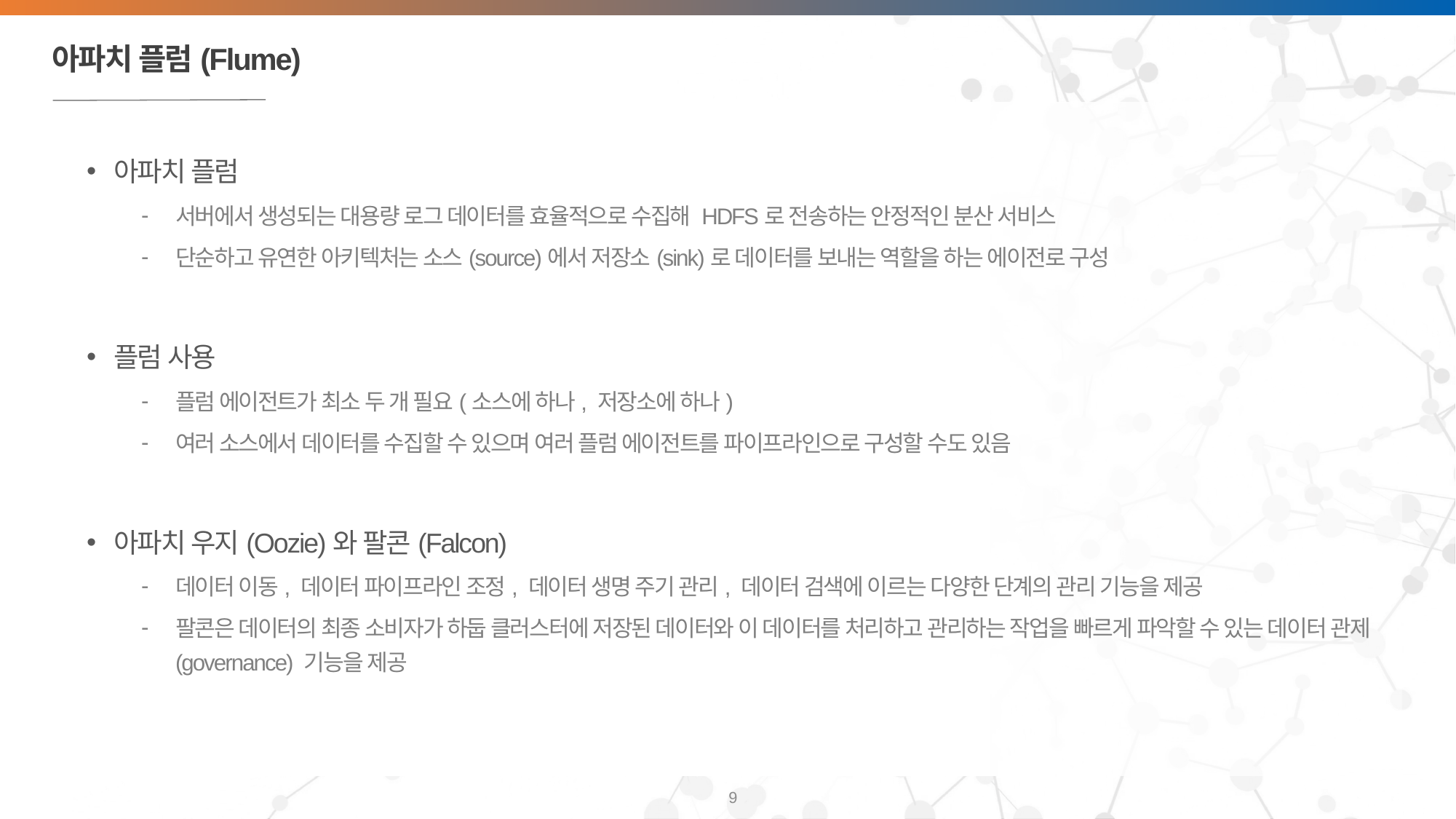

# 아파치 플럼(Flume)

아파치 플럼
서버에서 생성되는 대용량 로그 데이터를 효율적으로 수집해 HDFS로 전송하는 안정적인 분산 서비스
단순하고 유연한 아키텍처는 소스(source)에서 저장소(sink)로 데이터를 보내는 역할을 하는 에이전로 구성

플럼 사용
플럼 에이전트가 최소 두 개 필요(소스에 하나, 저장소에 하나)
여러 소스에서 데이터를 수집할 수 있으며 여러 플럼 에이전트를 파이프라인으로 구성할 수도 있음

아파치 우지(Oozie)와 팔콘(Falcon)
데이터 이동, 데이터 파이프라인 조정, 데이터 생명 주기 관리, 데이터 검색에 이르는 다양한 단계의 관리 기능을 제공
팔콘은 데이터의 최종 소비자가 하둡 클러스터에 저장된 데이터와 이 데이터를 처리하고 관리하는 작업을 빠르게 파악할 수 있는 데이터 관제(governance) 기능을 제공

9